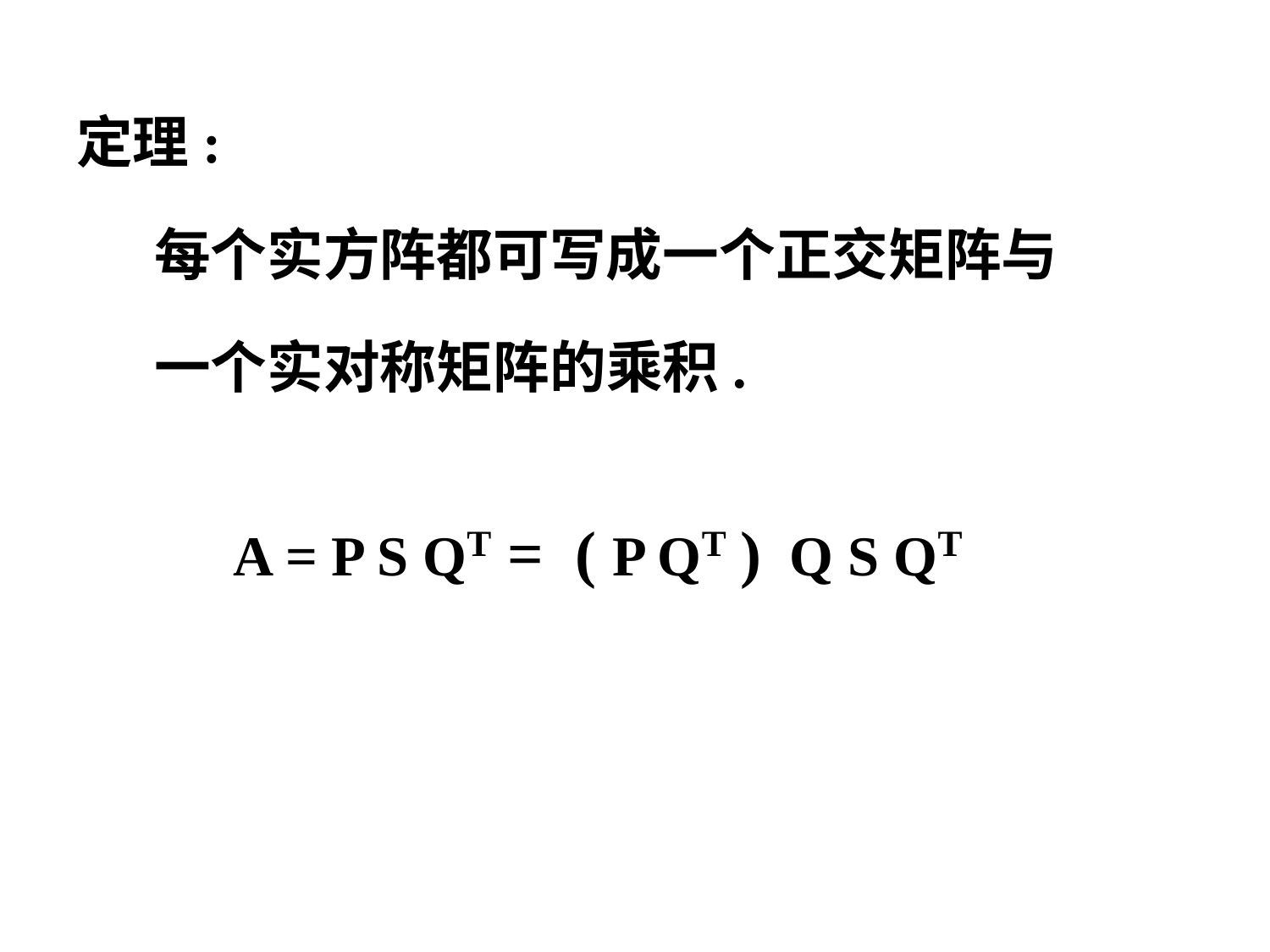

定理:
     每个实方阵都可写成一个正交矩阵与
     一个实对称矩阵的乘积.

A = P S QT =  ( P QT )  Q S QT